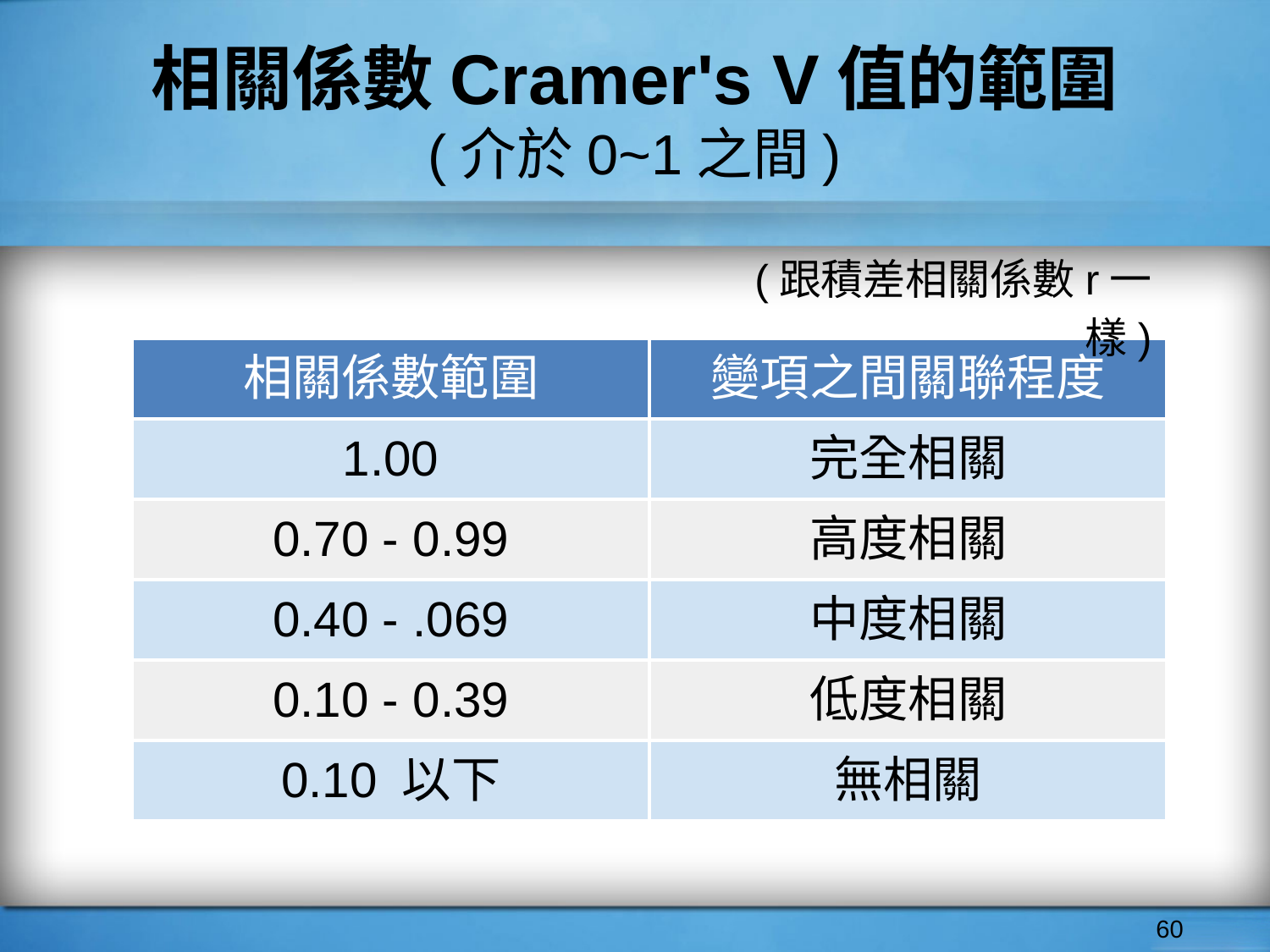

# 相關係數Cramer's V值的範圍 (介於0~1之間)
(跟積差相關係數r一樣)
| 相關係數範圍 | 變項之間關聯程度 |
| --- | --- |
| 1.00 | 完全相關 |
| 0.70 - 0.99 | 高度相關 |
| 0.40 - .069 | 中度相關 |
| 0.10 - 0.39 | 低度相關 |
| 0.10 以下 | 無相關 |
60